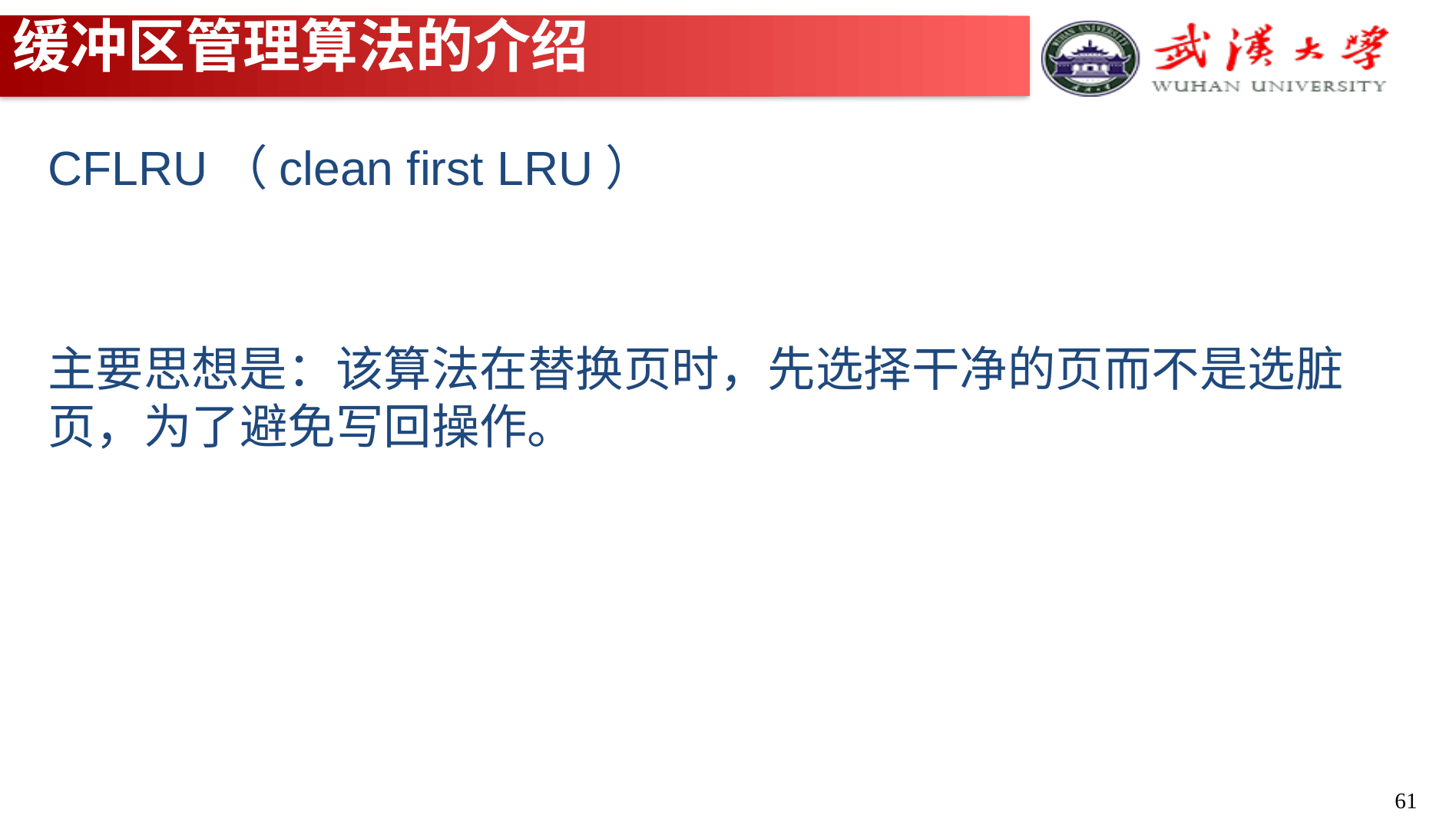

# 缓冲区管理算法的介绍
CFLRU（clean first LRU）

主要思想是：该算法在替换页时，先选择干净的页而不是选脏页，为了避免写回操作。